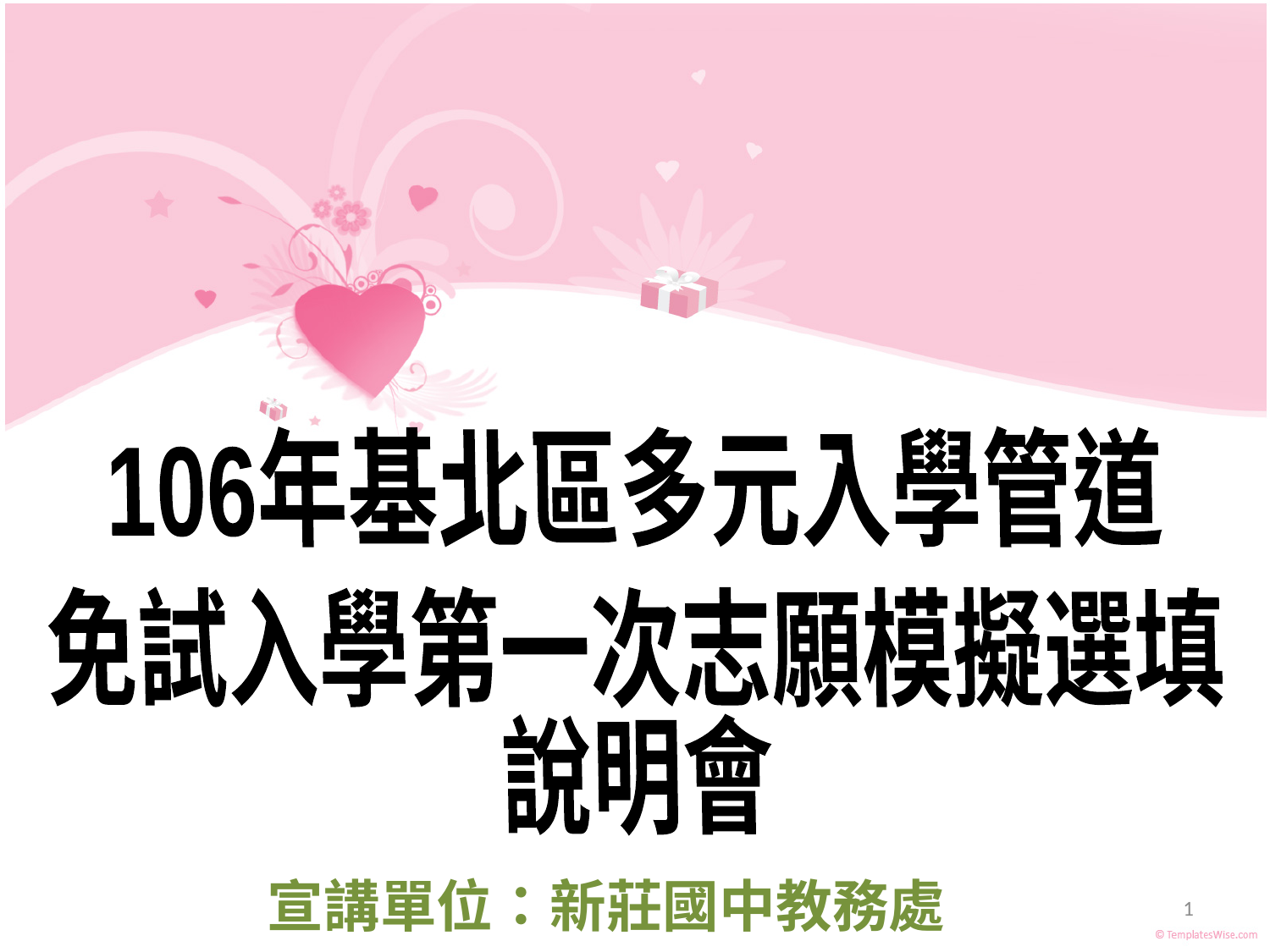

106年基北區多元入學管道
免試入學第一次志願模擬選填
說明會
宣講單位：新莊國中教務處
1